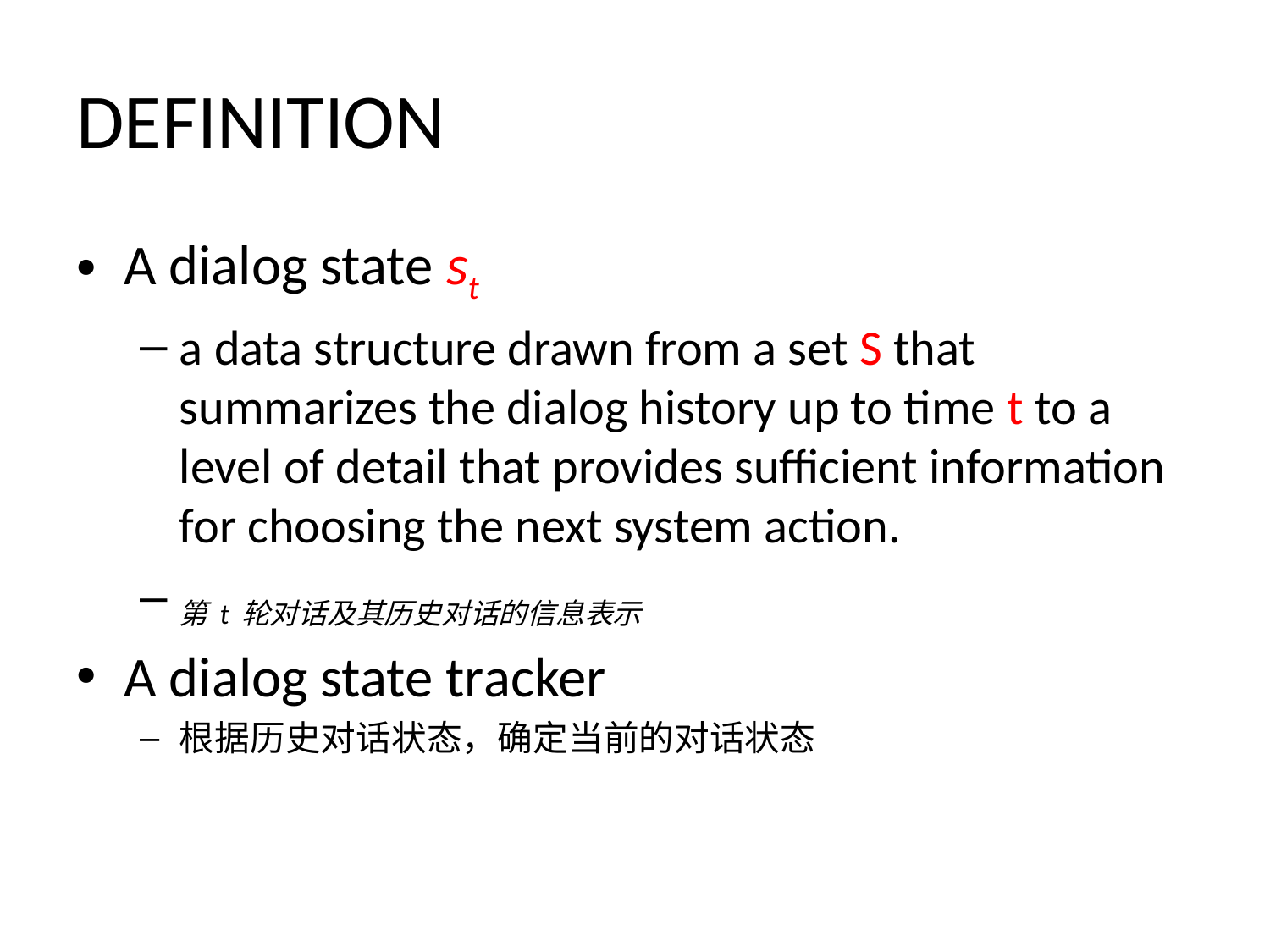

# DEFINITION
A dialog state st
a data structure drawn from a set S that summarizes the dialog history up to time t to a level of detail that provides sufficient information for choosing the next system action.
第t轮对话及其历史对话的信息表示
A dialog state tracker
根据历史对话状态，确定当前的对话状态